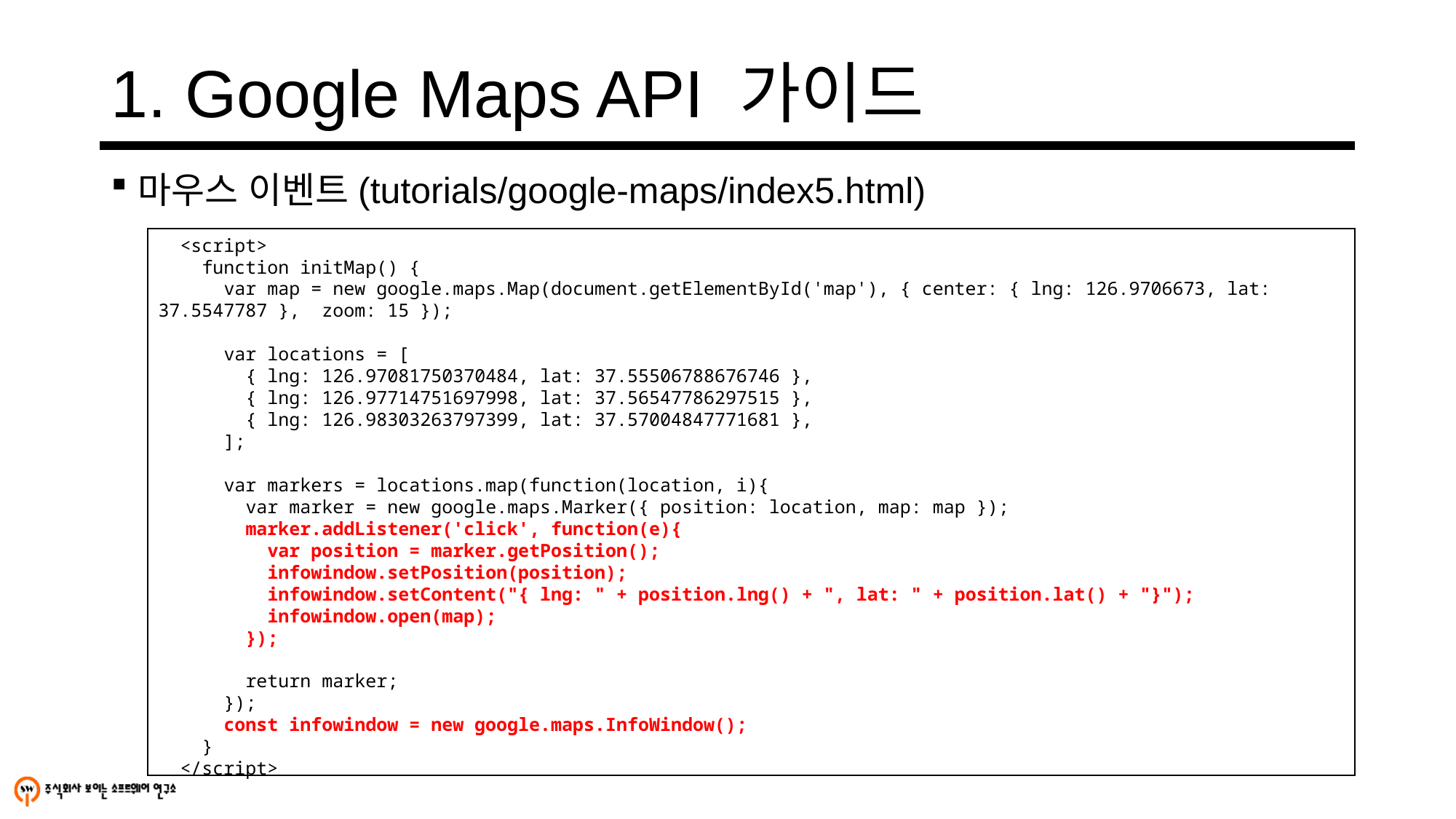

# 1. Google Maps API 가이드
마우스 이벤트(tutorials/google-maps/index5.html)
  <script>
    function initMap() {
      var map = new google.maps.Map(document.getElementById('map'), { center: { lng: 126.9706673, lat: 37.5547787 },  zoom: 15 });

      var locations = [
        { lng: 126.97081750370484, lat: 37.55506788676746 },
        { lng: 126.97714751697998, lat: 37.56547786297515 },
        { lng: 126.98303263797399, lat: 37.57004847771681 },
      ];

      var markers = locations.map(function(location, i){
        var marker = new google.maps.Marker({ position: location, map: map });
        marker.addListener('click', function(e){
          var position = marker.getPosition();
          infowindow.setPosition(position);
          infowindow.setContent("{ lng: " + position.lng() + ", lat: " + position.lat() + "}");
          infowindow.open(map);
        });

        return marker;
      });
      const infowindow = new google.maps.InfoWindow();
    }
  </script>